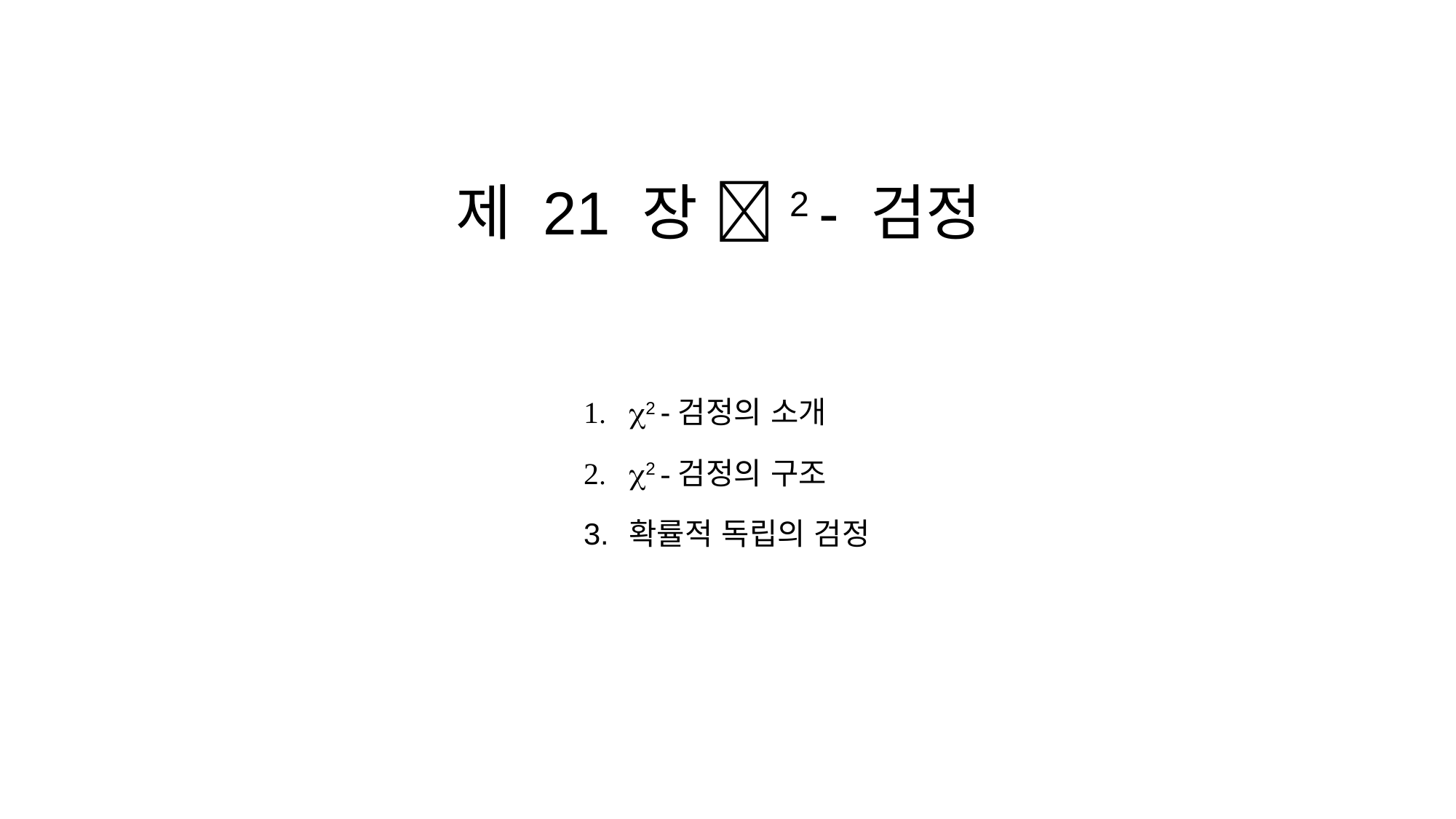

제 21 장 χ2 - 검정
χ2 -검정의 소개
χ2 -검정의 구조
확률적 독립의 검정